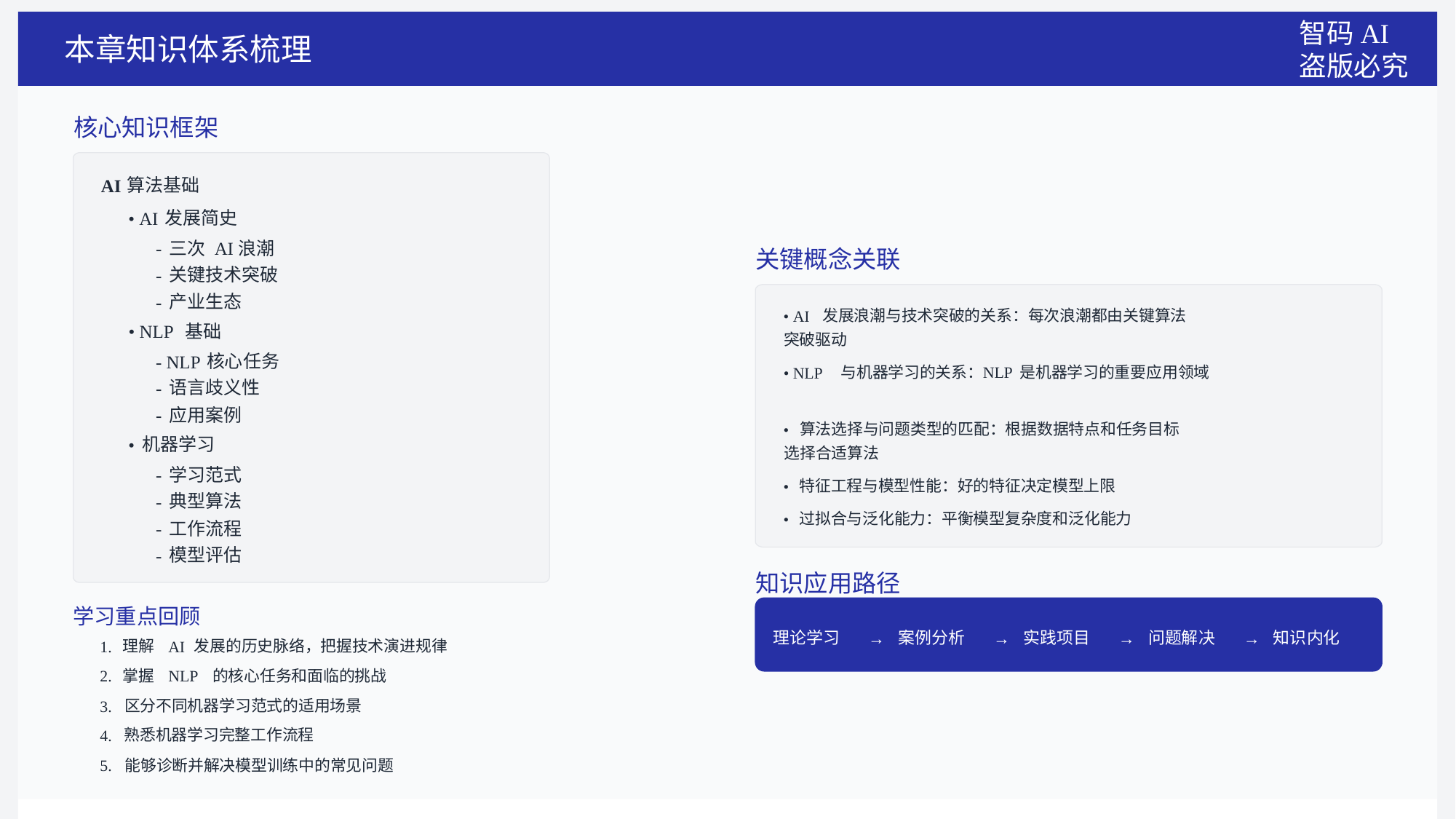

智码AI
盗版必究
本章知识体系梳理

核⼼知识框架

算法基础
AI
发展简史
• AI
三次
浪潮
-
AI
关键概念关联
关键技术突破
-

产业⽣态
-
发展浪潮与技术突破的关系：每次浪潮都由关键算法
• AI
基础
• NLP
突破驱动
核⼼任务
- NLP
NLP
与机器学习的关系：
是机器学习的重要应⽤领域
• NLP
语⾔歧义性
-
应⽤案例
-
算法选择与问题类型的匹配：根据数据特点和任务⽬标
•
机器学习
•
选择合适算法
学习范式
-
特征⼯程与模型性能：好的特征决定模型上限
•
典型算法
-
过拟合与泛化能⼒：平衡模型复杂度和泛化能⼒
•
⼯作流程
-
模型评估
-
知识应⽤路径

学习重点回顾
理论学习
案例分析
实践项⽬
问题解决
知识内化
 →
 →
 →
 →
理解
发展的历史脉络，把握技术演进规律
1.
AI
掌握
的核⼼任务和⾯临的挑战
2.
NLP
区分不同机器学习范式的适⽤场景
3.
熟悉机器学习完整⼯作流程
4.
能够诊断并解决模型训练中的常⻅问题
5.